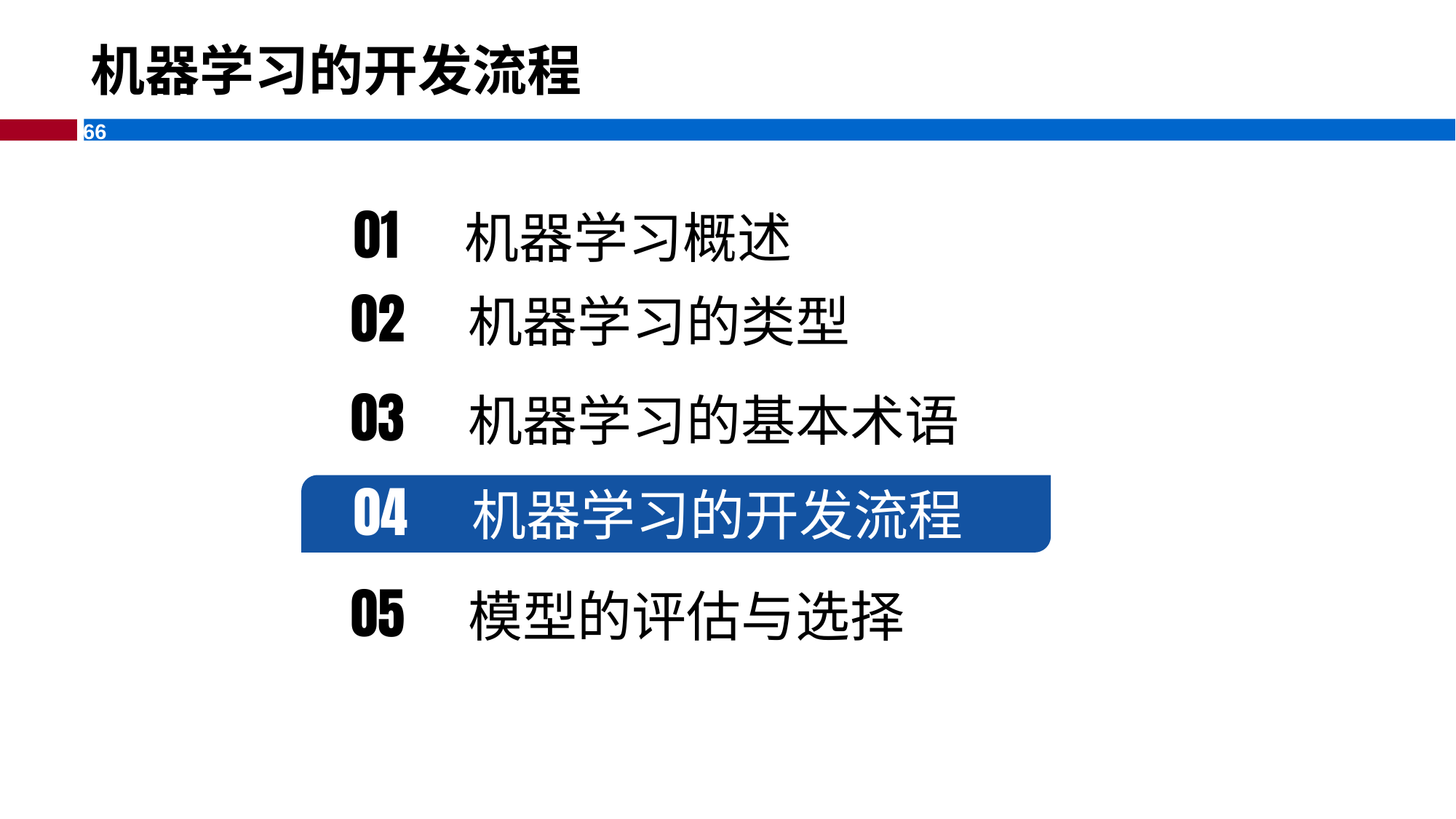

# 机器学习的开发流程
01    机器学习概述
02    机器学习的类型
03    机器学习的基本术语

04    机器学习的开发流程
05    模型的评估与选择